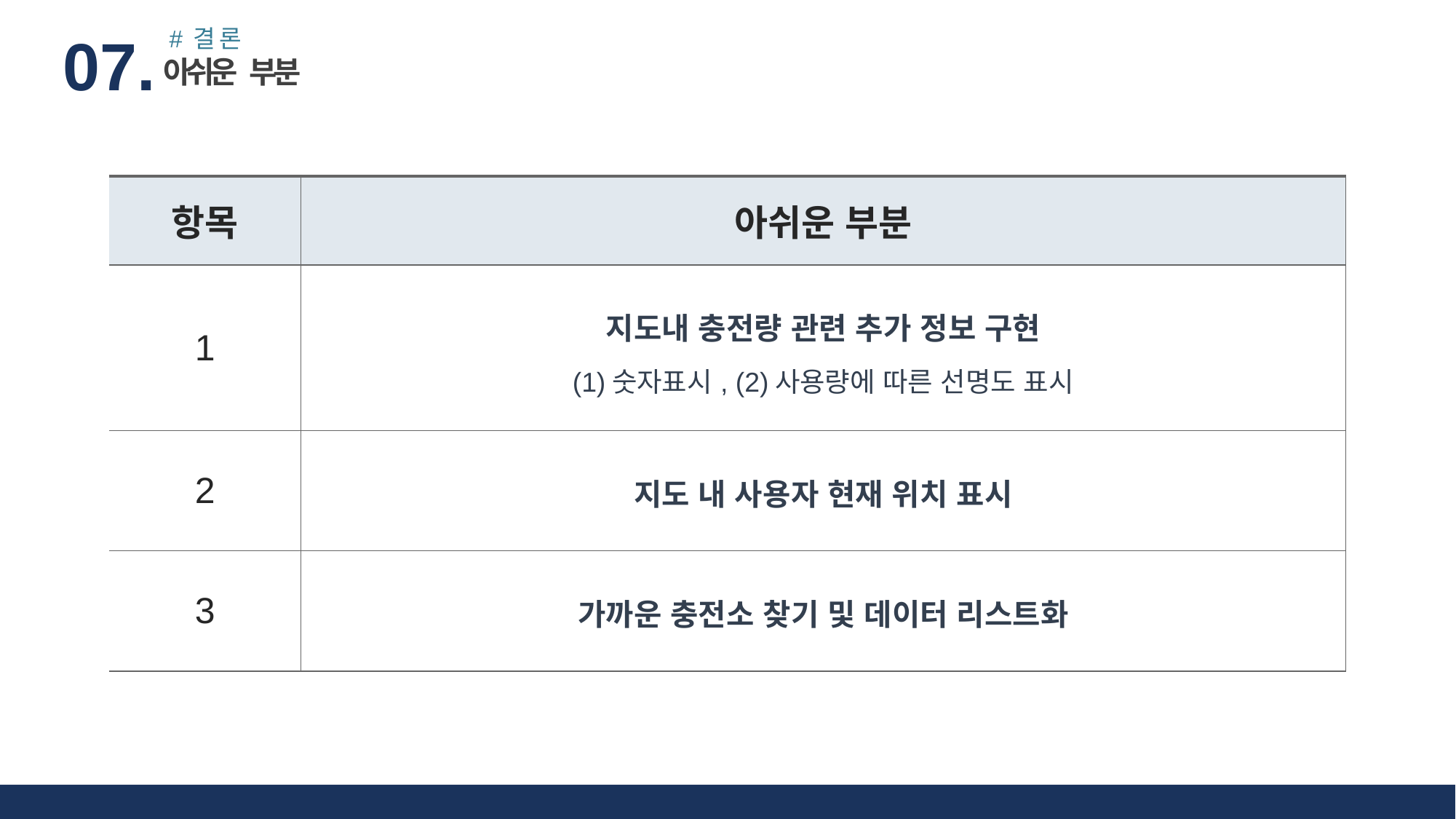

#결론
07.
아쉬운    부분
| 항목 | 아쉬운 부분 |
| --- | --- |
| 1 | 지도내 충전량 관련 추가 정보 구현 (1)숫자표시, (2)사용량에 따른 선명도 표시 |
| 2 | 지도 내 사용자 현재 위치 표시 |
| 3 | 가까운 충전소 찾기 및 데이터 리스트화 |